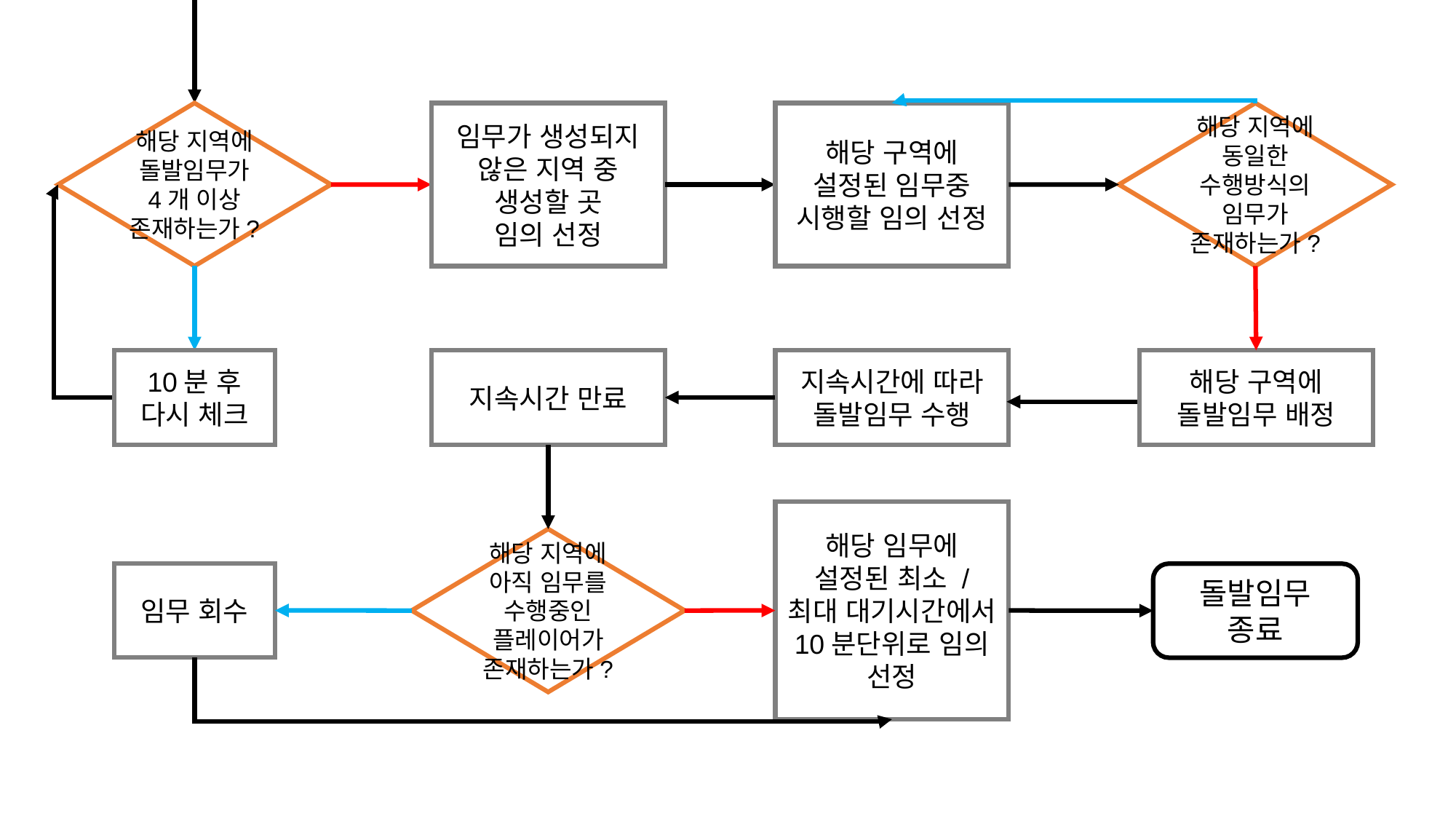

서버 초기화
YES
NO
해당 지역에
돌발임무가 4개 이상 존재하는가?
임무가 생성되지 않은 지역 중
생성할 곳
임의 선정
해당 구역에 설정된 임무중 시행할 임의 선정
해당 지역에 동일한 수행방식의 임무가 존재하는가?
10분 후
다시 체크
지속시간 만료
지속시간에 따라
돌발임무 수행
해당 구역에 돌발임무 배정
해당 임무에 설정된 최소 / 최대 대기시간에서 10분단위로 임의 선정
해당 지역에 아직 임무를 수행중인 플레이어가 존재하는가?
임무 회수
돌발임무
종료